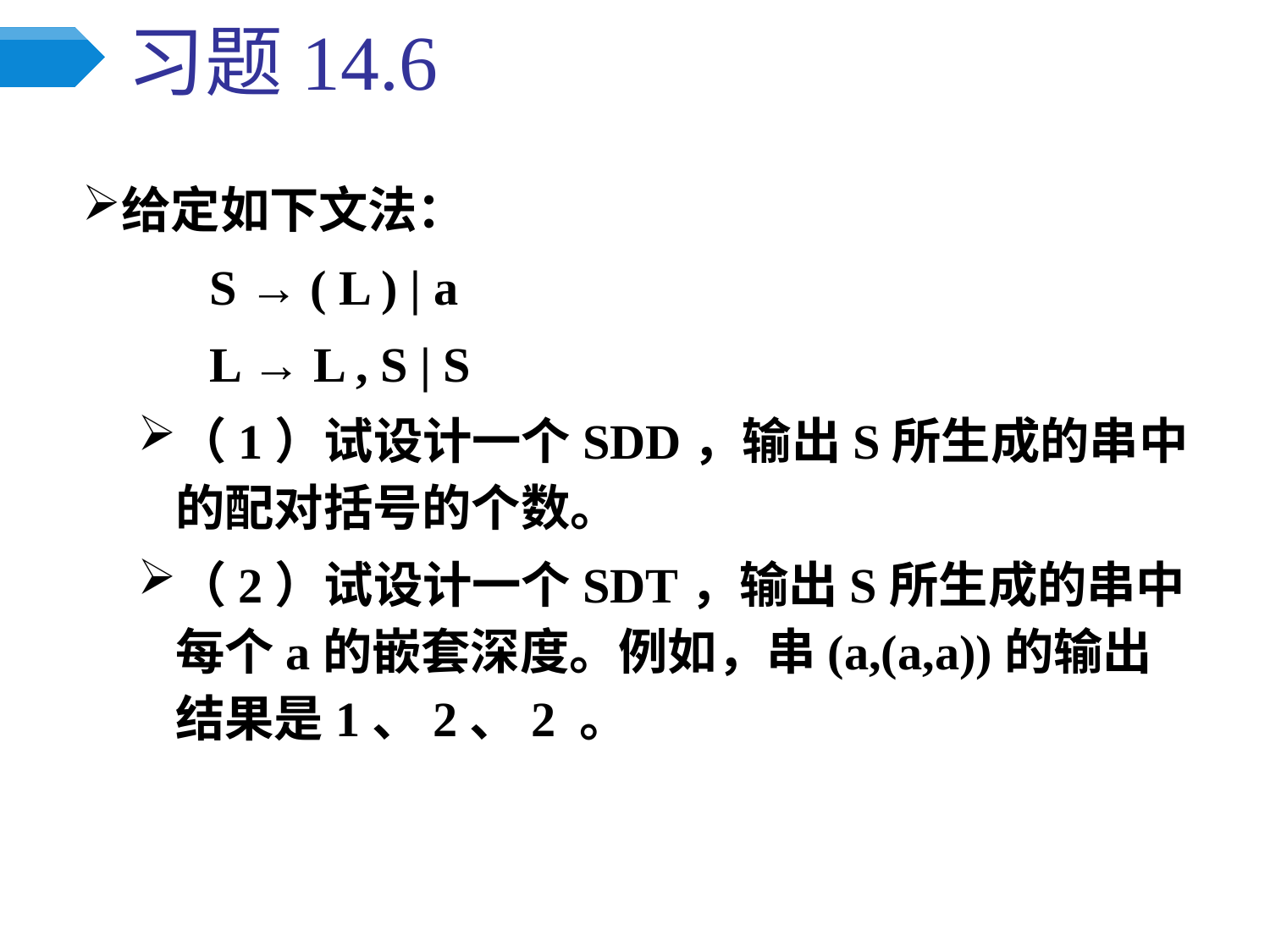

# 习题14.6
给定如下文法：
	S → ( L ) | a
	L → L , S | S
（1）试设计一个SDD，输出S所生成的串中的配对括号的个数。
（2）试设计一个SDT，输出S所生成的串中每个a的嵌套深度。例如，串(a,(a,a))的输出结果是1、2、2 。